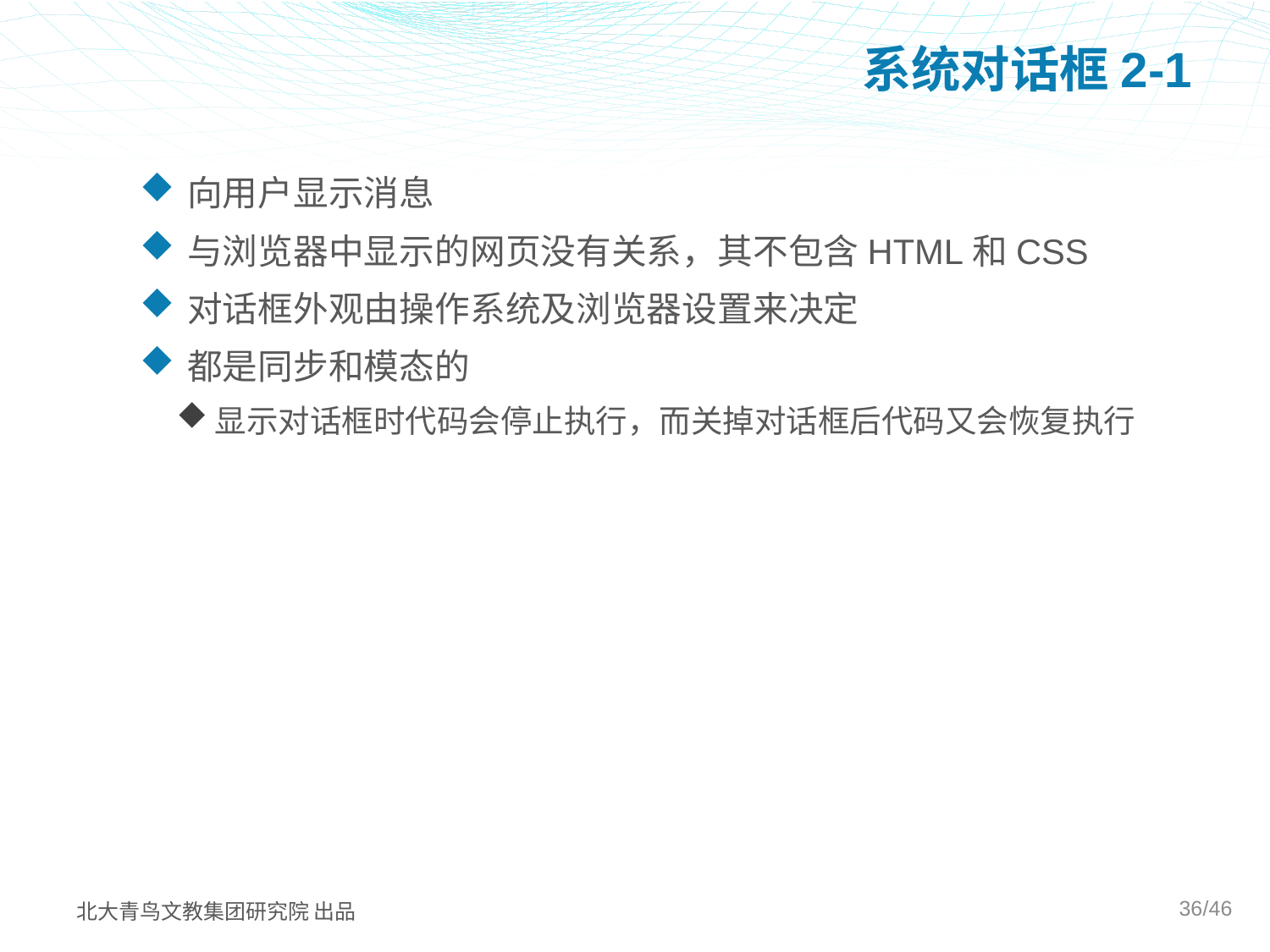

# 系统对话框2-1
向用户显示消息
与浏览器中显示的网页没有关系，其不包含HTML和CSS
对话框外观由操作系统及浏览器设置来决定
都是同步和模态的
显示对话框时代码会停止执行，而关掉对话框后代码又会恢复执行
36/46